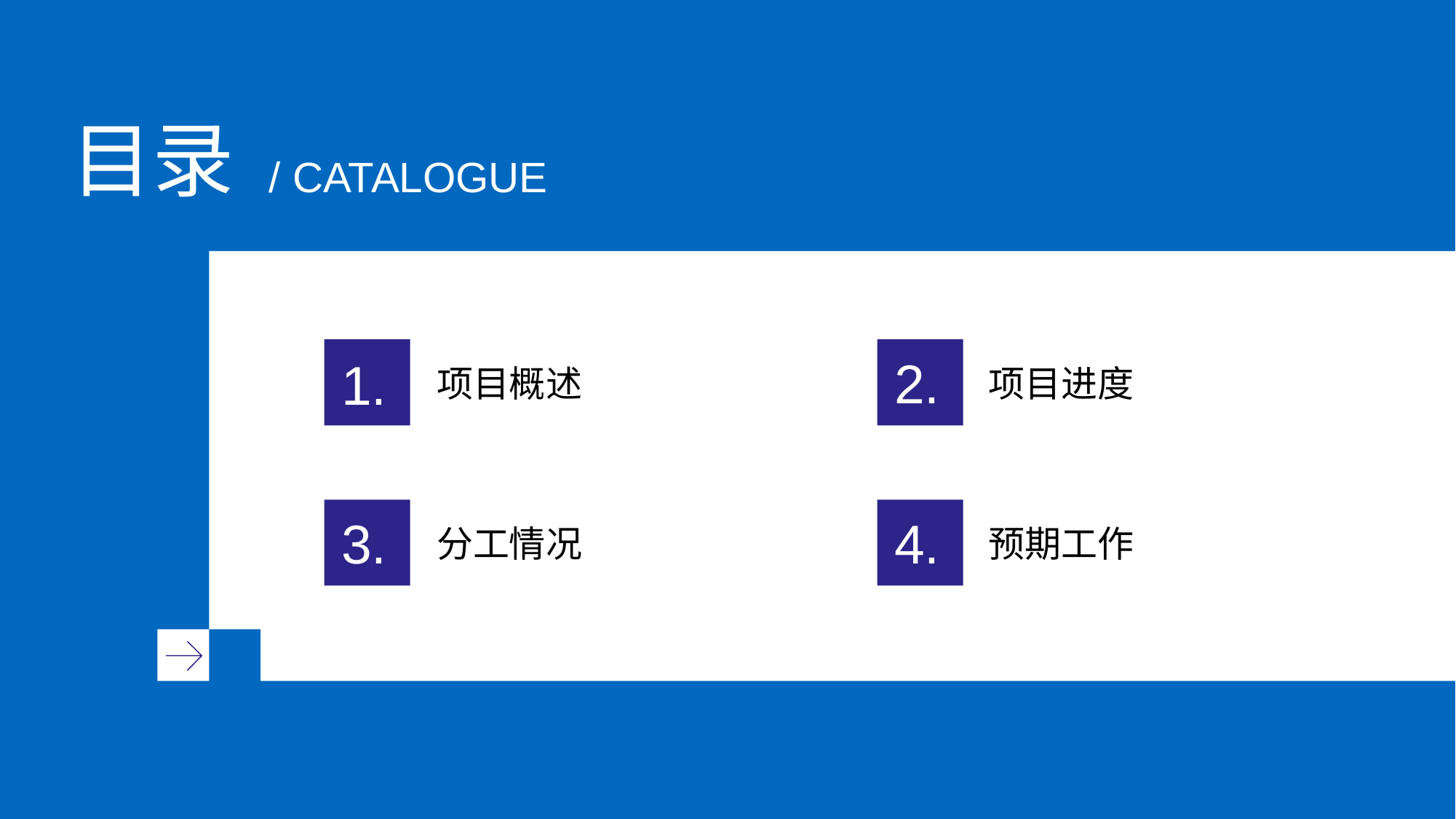

目录
/ CATALOGUE

项目概述
项目进度

2.
1.
分工情况
预期工作

3.
4.